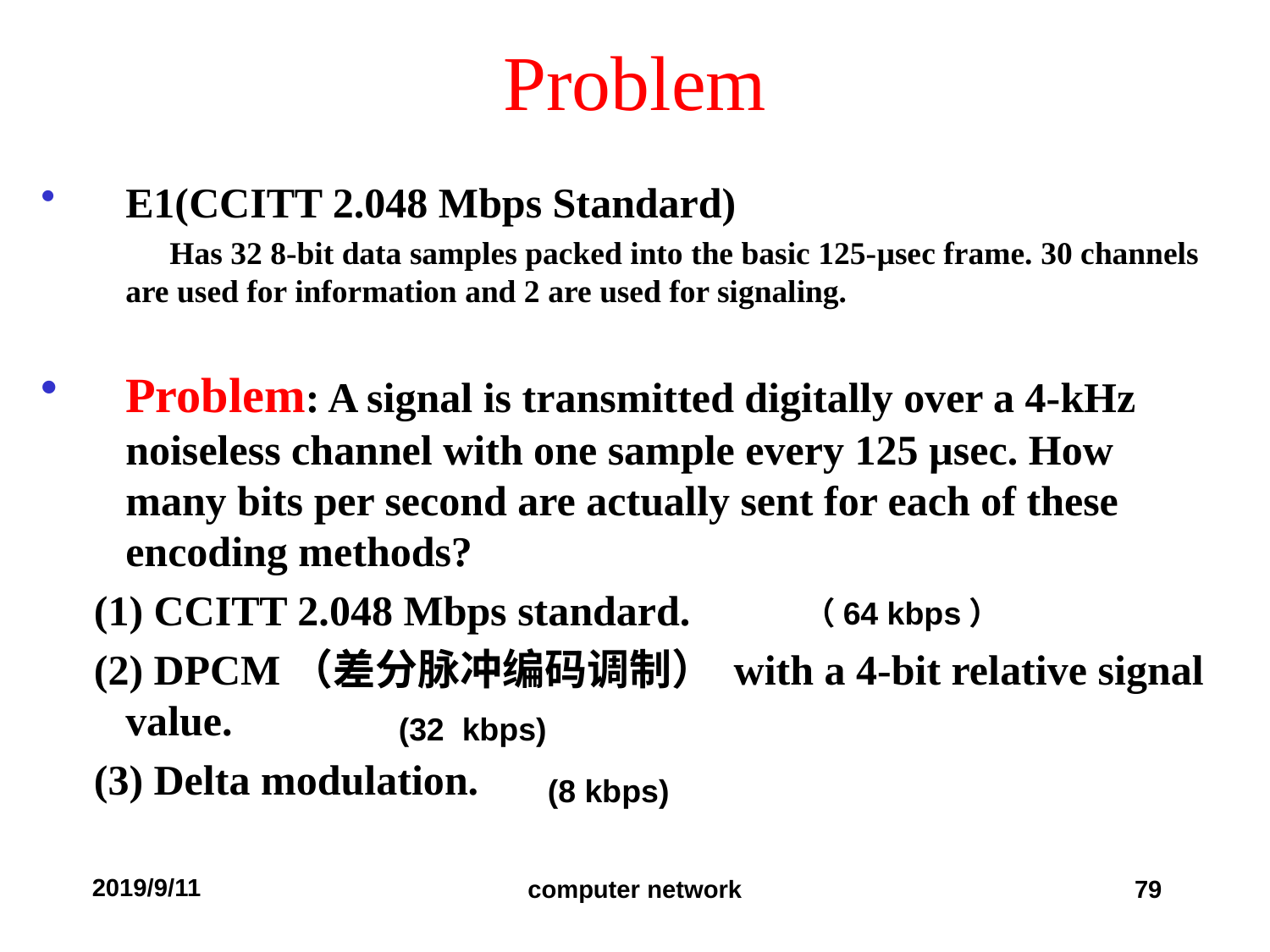

# Problem
E1(CCITT 2.048 Mbps Standard)
                Has 32 8-bit data samples packed into the basic 125-µsec frame. 30 channels are used for information and 2 are used for signaling.

Problem: A signal is transmitted digitally over a 4-kHz noiseless channel with one sample every 125 µsec. How many bits per second are actually sent for each of these encoding methods?
     (1) CCITT 2.048 Mbps standard.
     (2) DPCM（差分脉冲编码调制） with a 4-bit relative signal value.
     (3) Delta modulation.
（64 kbps）
(32  kbps)

(8 kbps)

2019/9/11
computer network
79